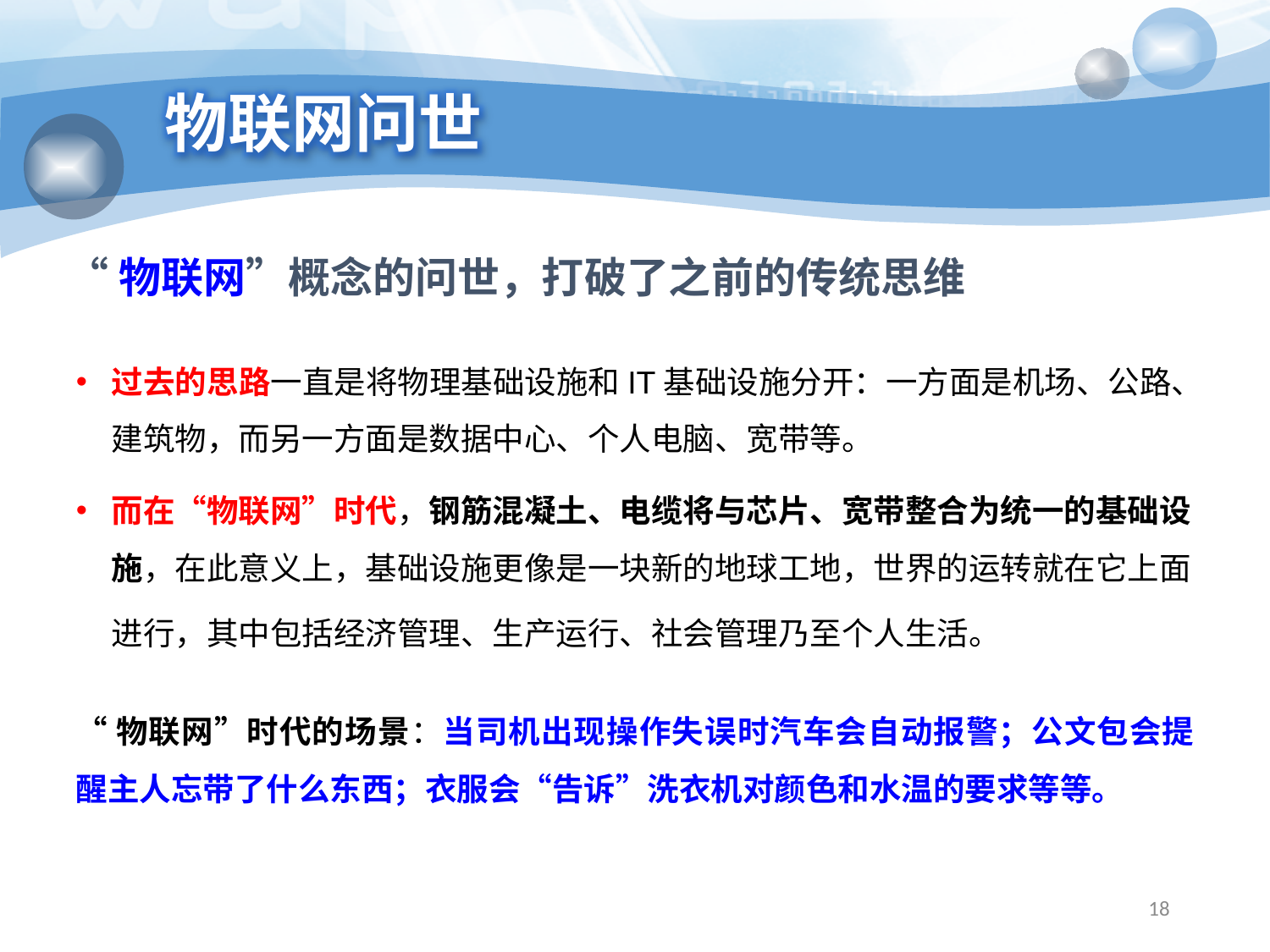

物联网问世
“物联网”概念的问世，打破了之前的传统思维
过去的思路一直是将物理基础设施和IT基础设施分开：一方面是机场、公路、建筑物，而另一方面是数据中心、个人电脑、宽带等。
而在“物联网”时代，钢筋混凝土、电缆将与芯片、宽带整合为统一的基础设施，在此意义上，基础设施更像是一块新的地球工地，世界的运转就在它上面进行，其中包括经济管理、生产运行、社会管理乃至个人生活。
“物联网”时代的场景：当司机出现操作失误时汽车会自动报警；公文包会提醒主人忘带了什么东西；衣服会“告诉”洗衣机对颜色和水温的要求等等。
18